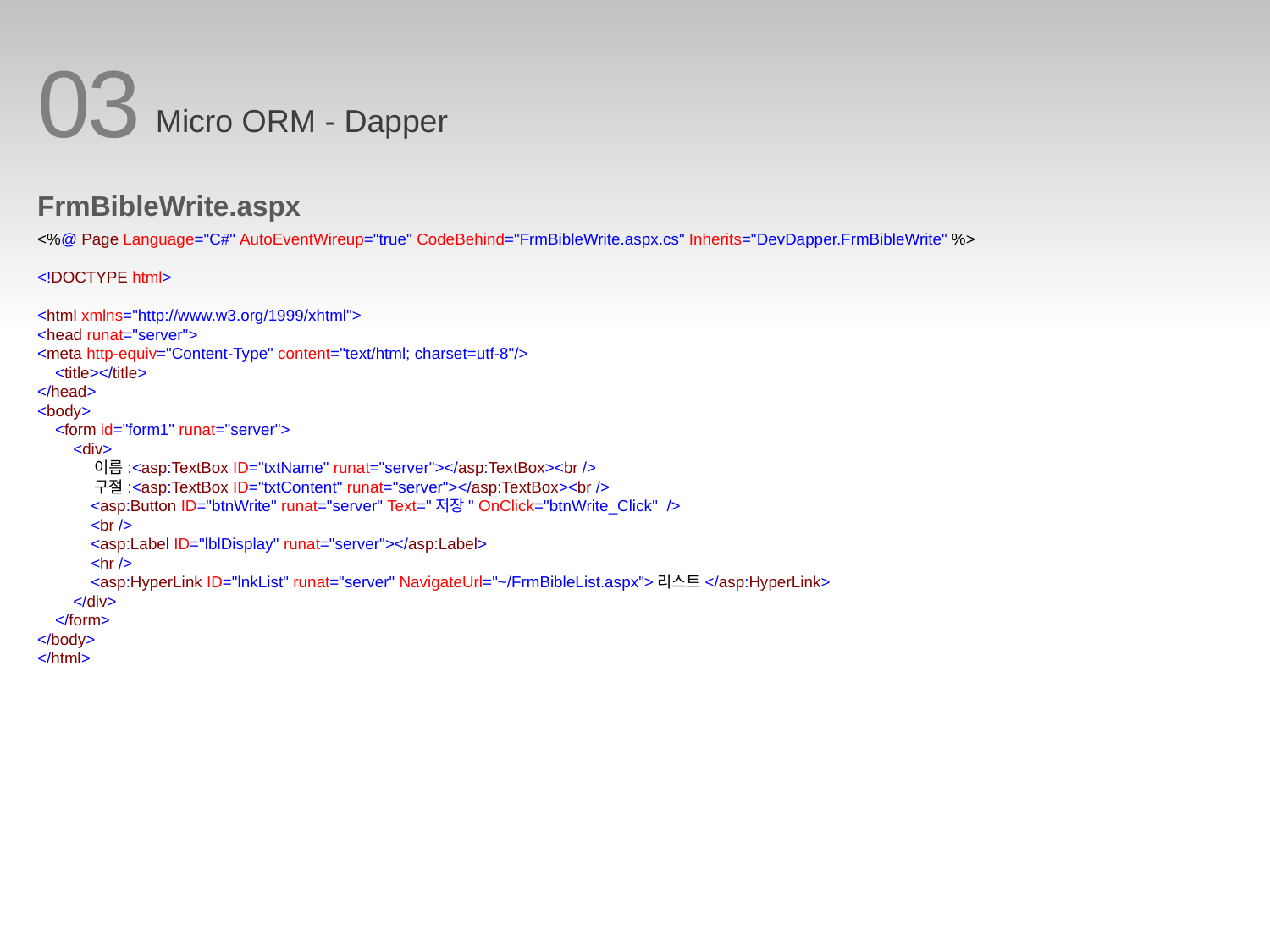

03
Micro ORM - Dapper
FrmBibleWrite.aspx
<%@ Page Language="C#" AutoEventWireup="true" CodeBehind="FrmBibleWrite.aspx.cs" Inherits="DevDapper.FrmBibleWrite" %>

<!DOCTYPE html>

<html xmlns="http://www.w3.org/1999/xhtml">
<head runat="server">
<meta http-equiv="Content-Type" content="text/html; charset=utf-8"/>
    <title></title>
</head>
<body>
    <form id="form1" runat="server">
        <div>
            이름:<asp:TextBox ID="txtName" runat="server"></asp:TextBox><br />
            구절:<asp:TextBox ID="txtContent" runat="server"></asp:TextBox><br />
            <asp:Button ID="btnWrite" runat="server" Text="저장" OnClick="btnWrite_Click"  />
            <br />
            <asp:Label ID="lblDisplay" runat="server"></asp:Label>
            <hr />
            <asp:HyperLink ID="lnkList" runat="server" NavigateUrl="~/FrmBibleList.aspx">리스트</asp:HyperLink>
        </div>
    </form>
</body>
</html>